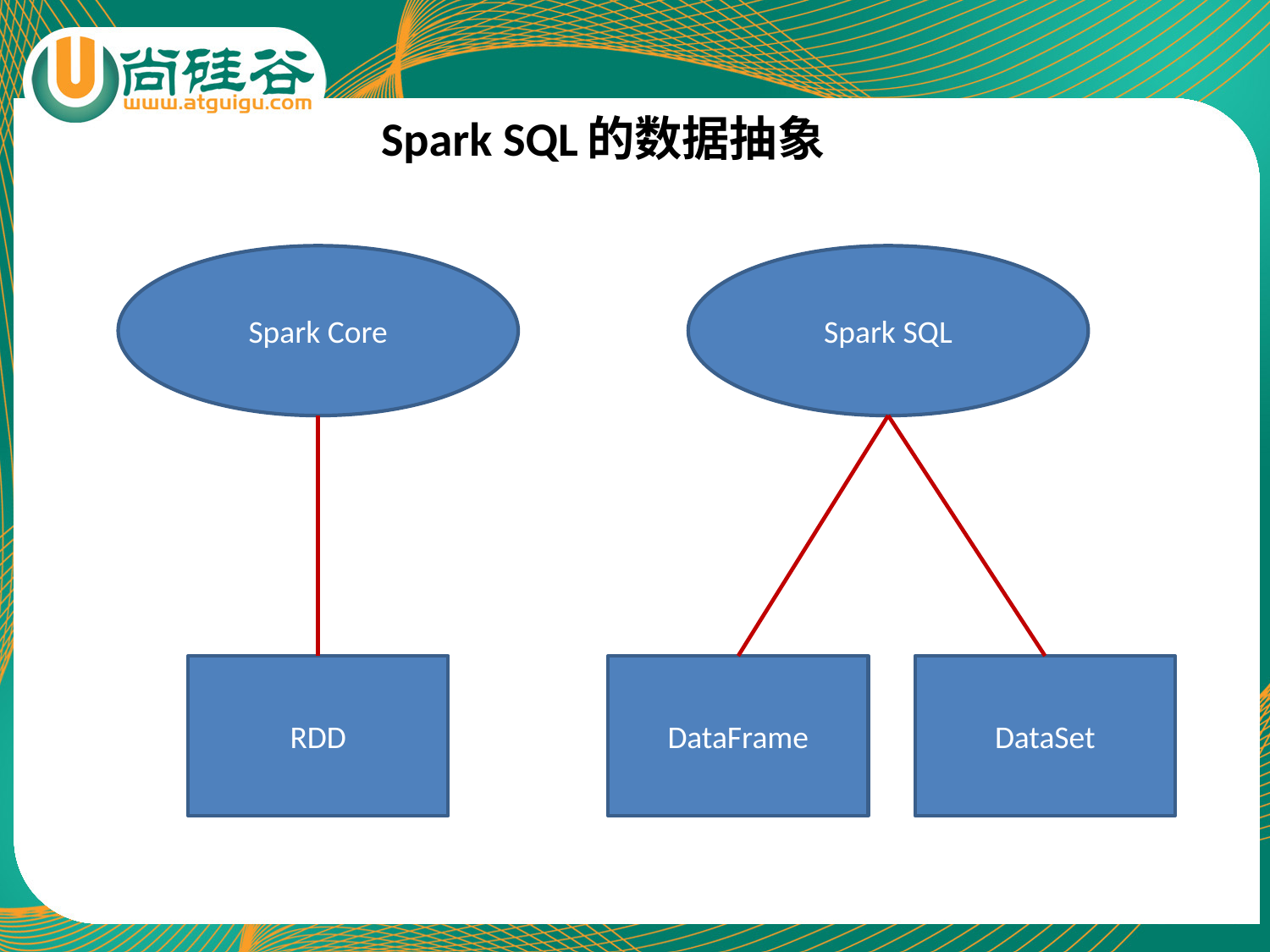

# Spark SQL的数据抽象
Spark Core
Spark SQL
RDD
DataFrame
DataSet